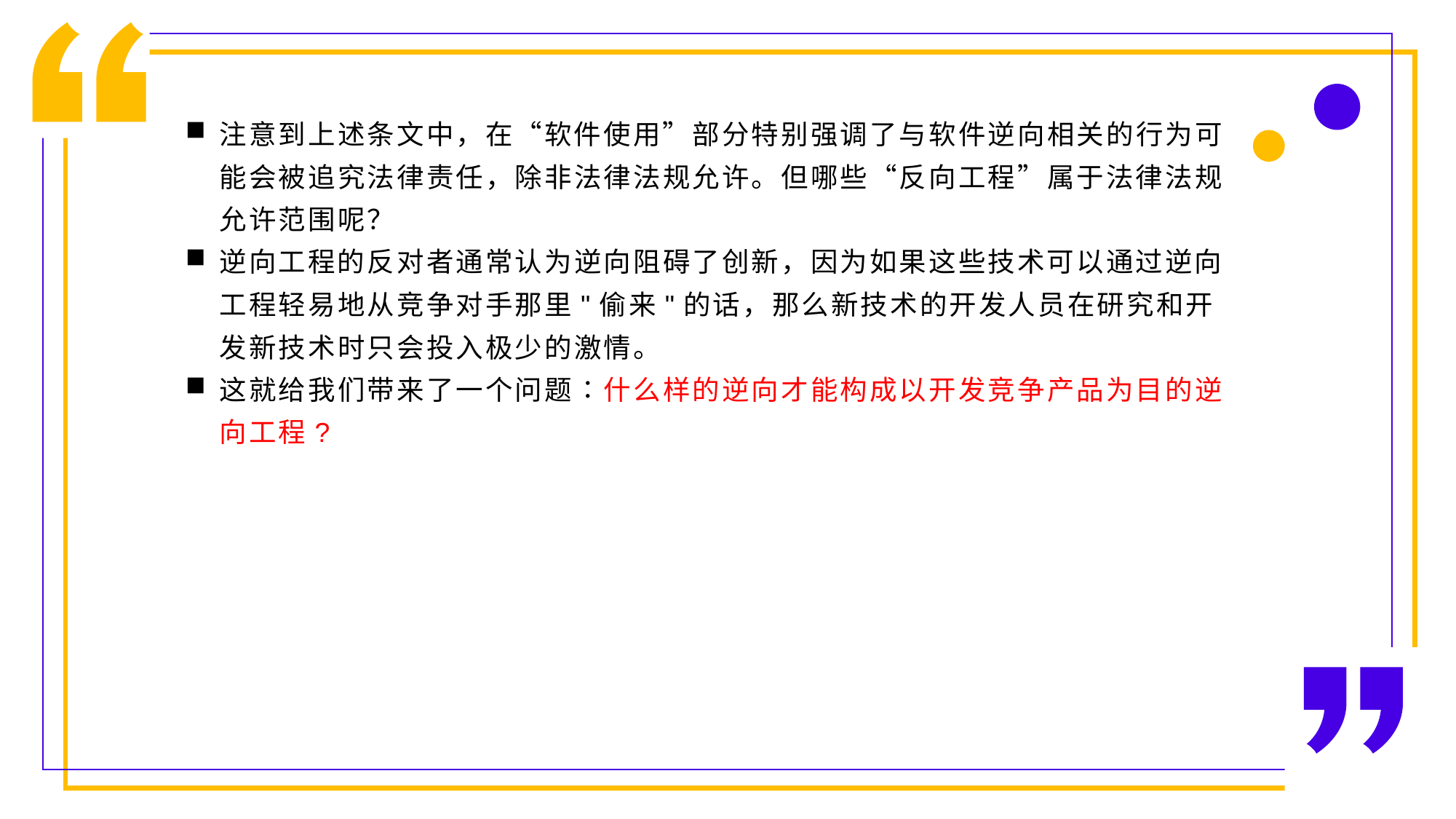

注意到上述条文中，在“软件使用”部分特别强调了与软件逆向相关的行为可能会被追究法律责任，除非法律法规允许。但哪些“反向工程”属于法律法规允许范围呢？
逆向工程的反对者通常认为逆向阻碍了创新，因为如果这些技术可以通过逆向工程轻易地从竞争对手那里"偷来"的话，那么新技术的开发人员在研究和开发新技术时只会投入极少的激情。
这就给我们带来了一个问题∶什么样的逆向才能构成以开发竞争产品为目的逆向工程?